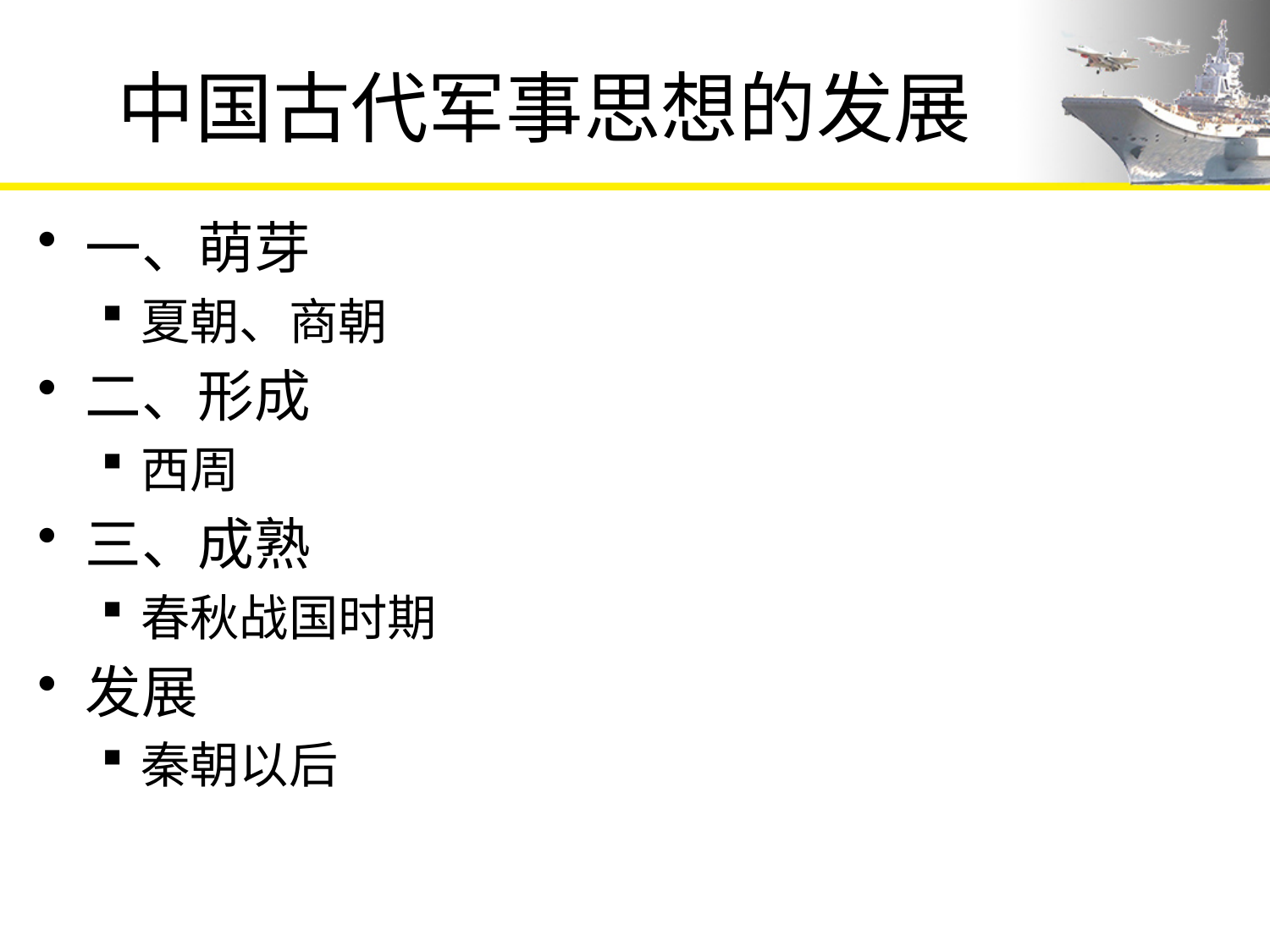

# 中国古代军事思想的发展
一、萌芽
夏朝、商朝
二、形成
西周
三、成熟
春秋战国时期
发展
秦朝以后